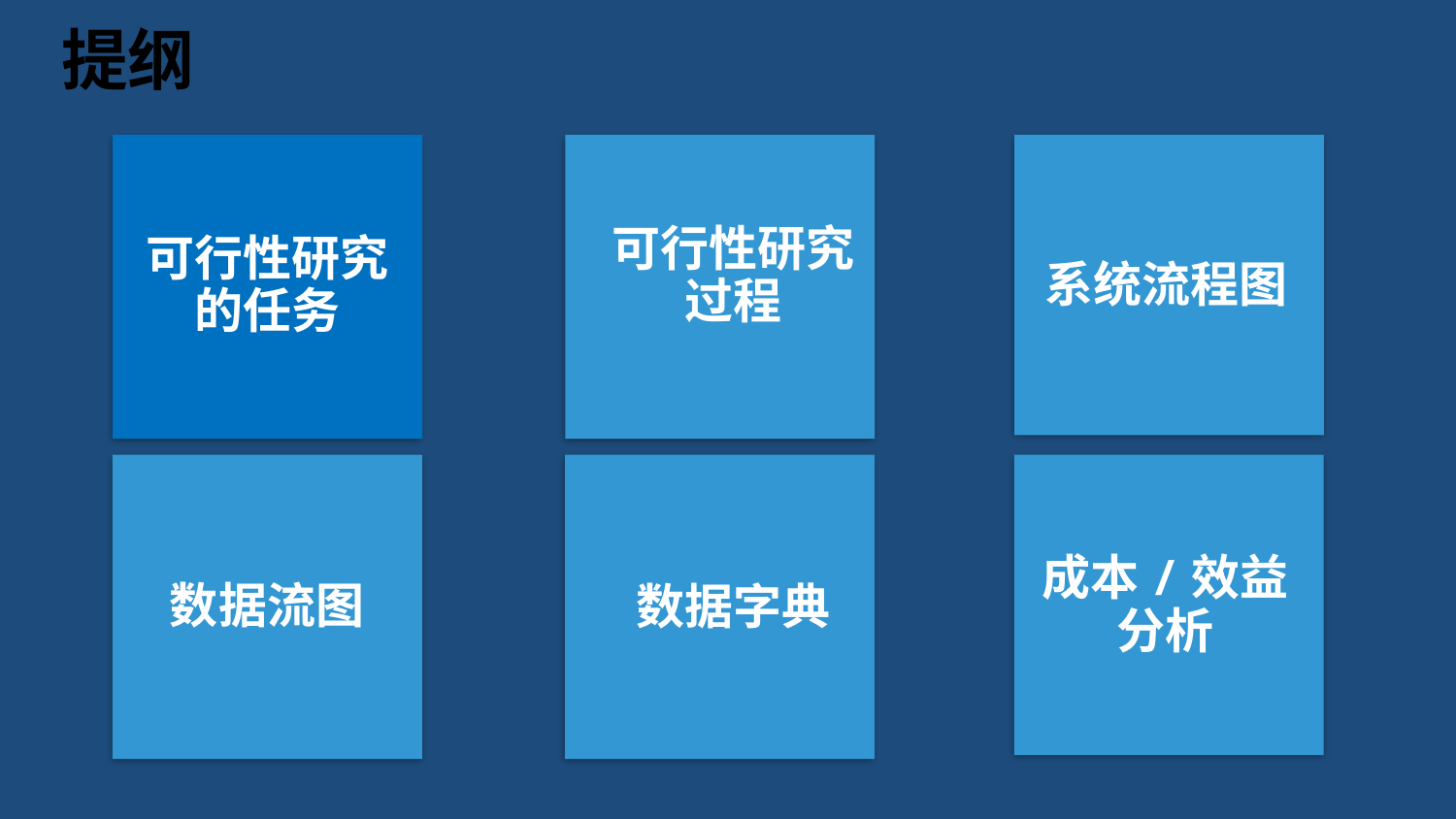

# 提纲

可行性研究的任务

可行性研究过程

系统流程图

数据流图

数据字典

成本/效益分析